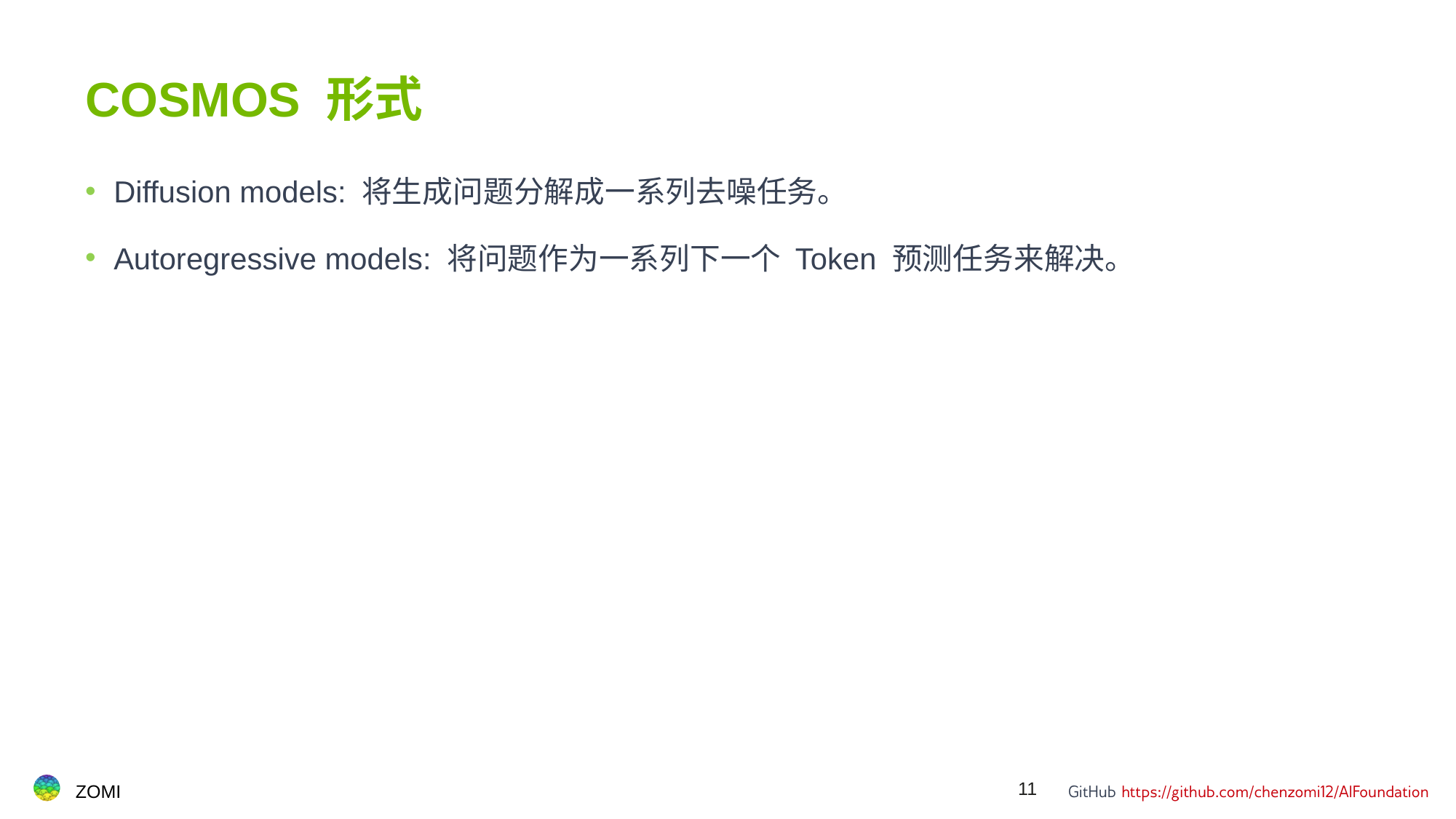

# COSMOS 形式
Diffusion models: 将生成问题分解成一系列去噪任务。
Autoregressive models: 将问题作为一系列下一个 Token 预测任务来解决。